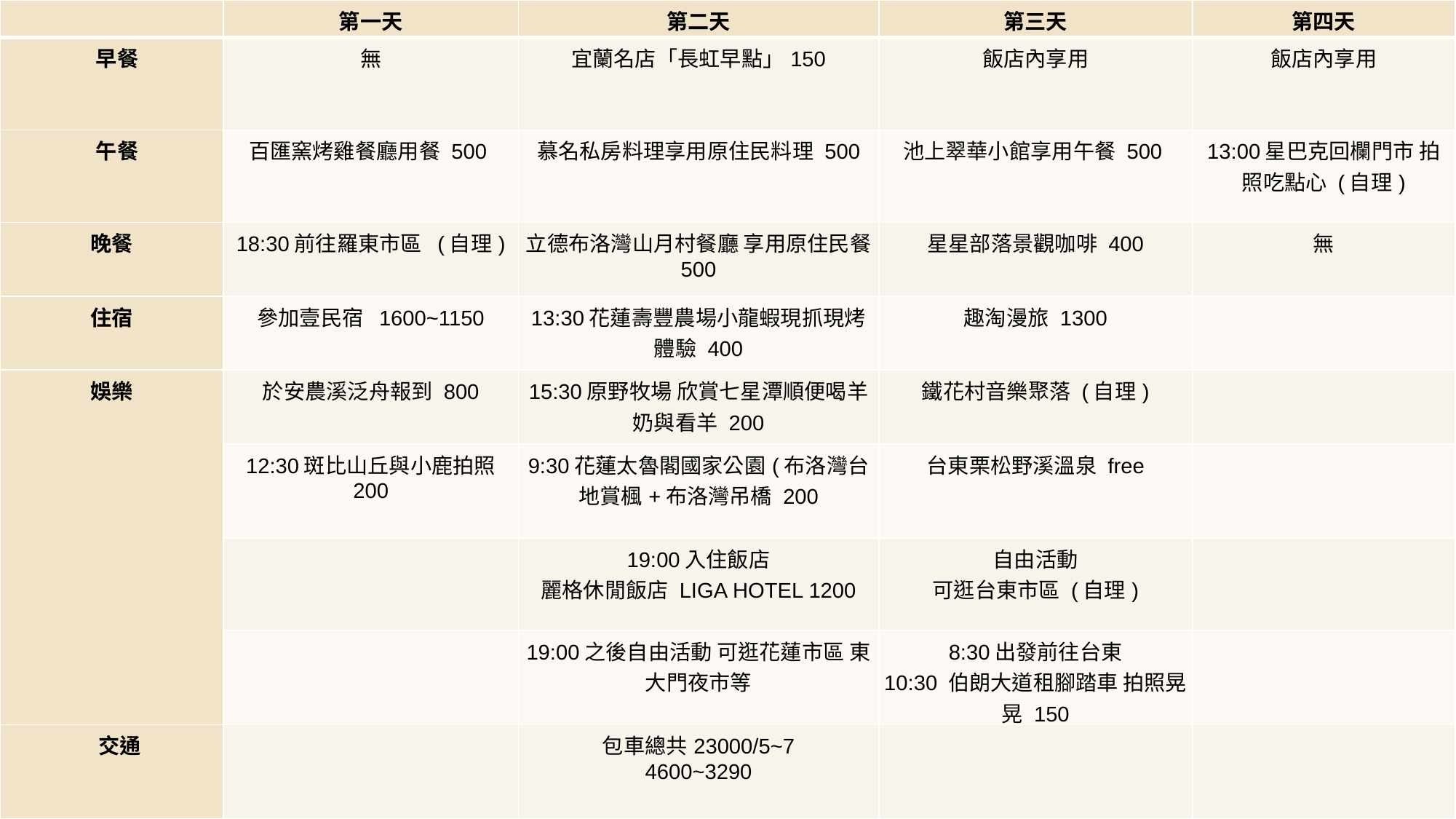

|  | 第一天 | 第二天 | 第三天 | 第四天 |
| --- | --- | --- | --- | --- |
| 早餐 | 無 | 宜蘭名店「長虹早點」150 | 飯店內享用 | 飯店內享用 |
| 午餐 | 百匯窯烤雞餐廳用餐 500 | 慕名私房料理享用原住民料理 500 | 池上翠華小館享用午餐 500 | 13:00星巴克回欄門市 拍照吃點心 (自理) |
| 晚餐 | 18:30前往羅東市區 (自理) | 立德布洛灣山月村餐廳 享用原住民餐 500 | 星星部落景觀咖啡 400 | 無 |
| 住宿 | 參加壹民宿 1600~1150 | 13:30花蓮壽豐農場小龍蝦現抓現烤體驗 400 | 趣淘漫旅 1300 |  |
| 娛樂 | 於安農溪泛舟報到 800 | 15:30原野牧場 欣賞七星潭順便喝羊奶與看羊 200 | 鐵花村音樂聚落 (自理) |  |
|  | 12:30斑比山丘與小鹿拍照 200 | 9:30花蓮太魯閣國家公園(布洛灣台地賞楓+布洛灣吊橋 200 | 台東栗松野溪溫泉 free |  |
|  |  | 19:00入住飯店 麗格休閒飯店 LIGA HOTEL 1200 | 自由活動 可逛台東市區 (自理) |  |
|  |  | 19:00之後自由活動 可逛花蓮市區 東大門夜市等 | 8:30出發前往台東 10:30 伯朗大道租腳踏車 拍照晃晃 150 |  |
| 交通 |  | 包車總共23000/5~7 4600~3290 |  |  |
한 줄로 요약 내용을 입력하세요